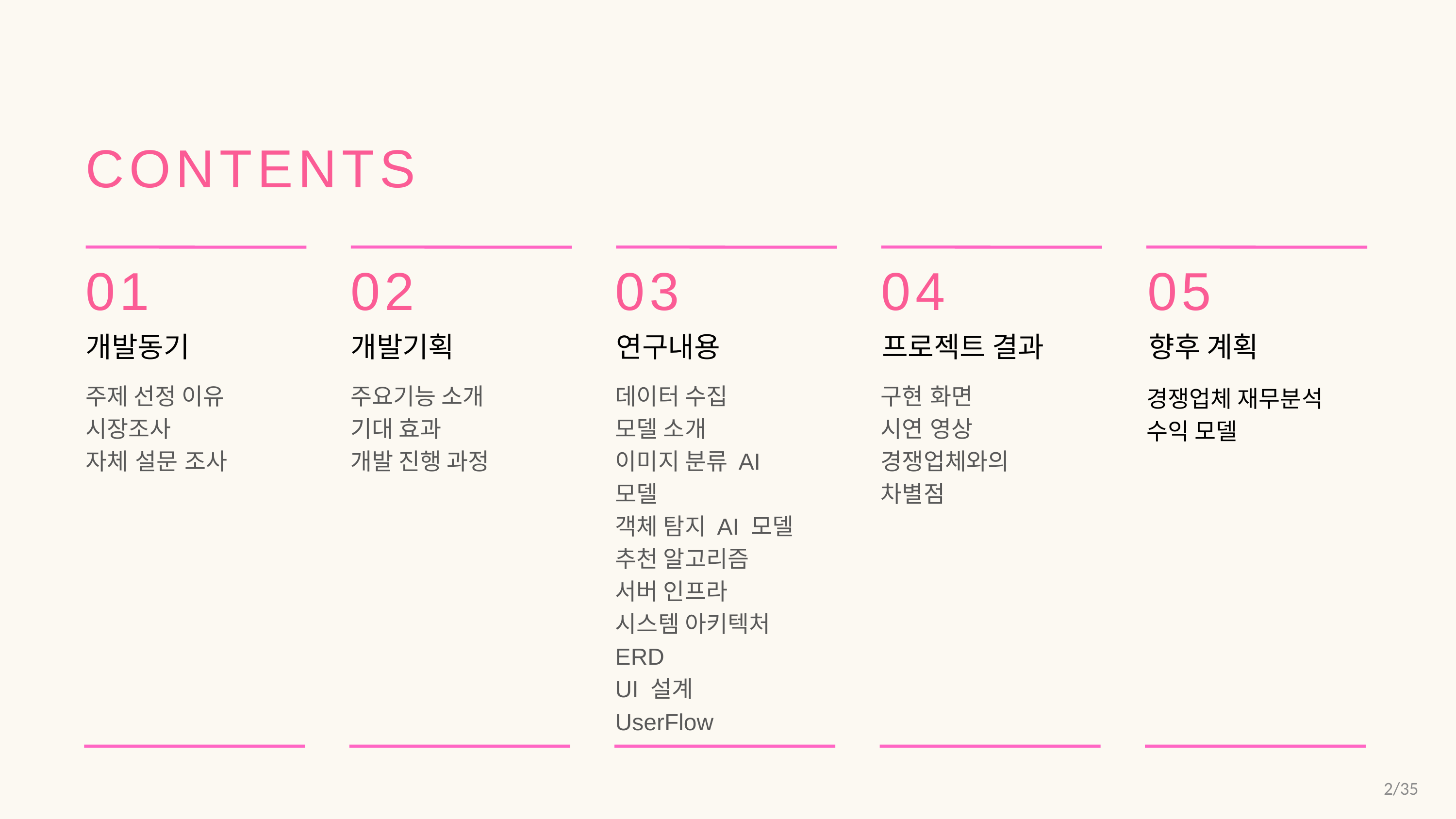

CONTENTS
01
02
03
04
05

개발동기
개발기획
연구내용
프로젝트 결과
향후 계획
주제 선정 이유
시장조사
자체 설문 조사
주요기능 소개
기대 효과
개발 진행 과정
데이터 수집
모델 소개
이미지 분류 AI 모델
객체 탐지 AI 모델
추천 알고리즘
서버 인프라
시스템 아키텍처
ERD
UI 설계
UserFlow
구현 화면
시연 영상
경쟁업체와의 차별점
경쟁업체 재무분석
수익 모델

2/35